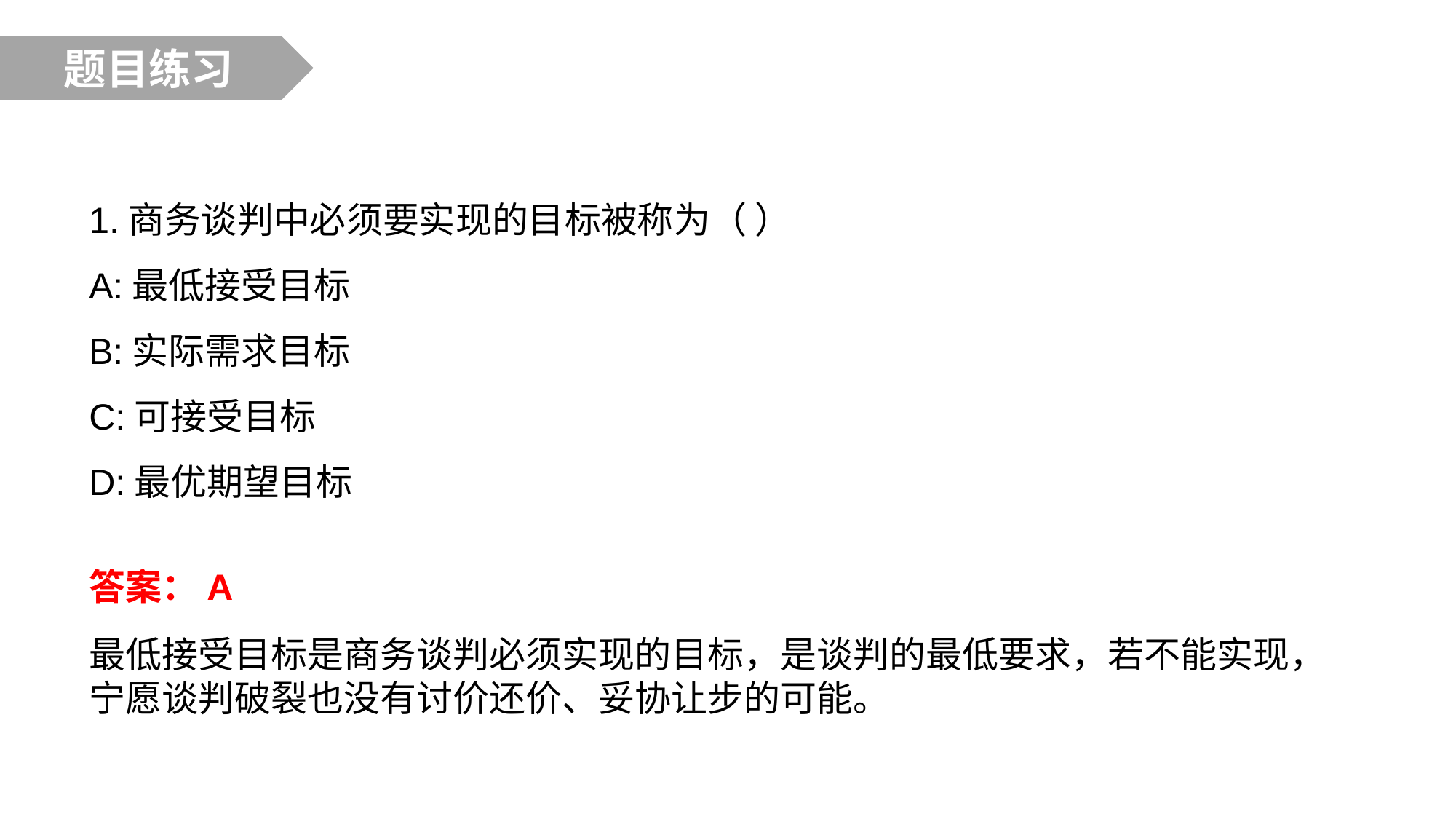

题目练习
1.商务谈判中必须要实现的目标被称为（ ）
A:最低接受目标
B:实际需求目标
C:可接受目标
D:最优期望目标
答案：A
最低接受目标是商务谈判必须实现的目标，是谈判的最低要求，若不能实现，宁愿谈判破裂也没有讨价还价、妥协让步的可能。